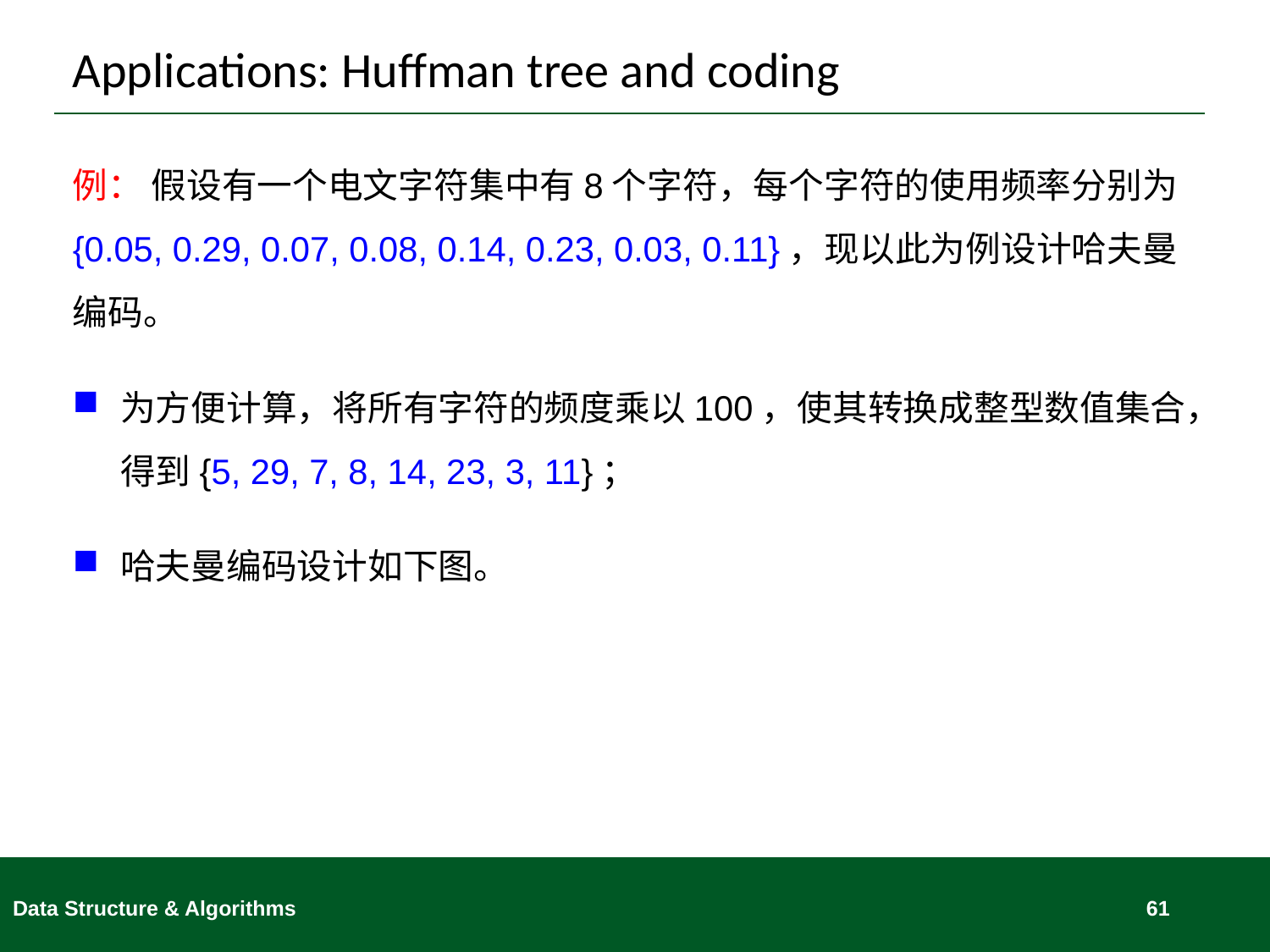

# Applications: Huffman tree and coding
例： 假设有一个电文字符集中有8个字符，每个字符的使用频率分别为{0.05, 0.29, 0.07, 0.08, 0.14, 0.23, 0.03, 0.11}，现以此为例设计哈夫曼编码。
为方便计算，将所有字符的频度乘以100，使其转换成整型数值集合，得到{5, 29, 7, 8, 14, 23, 3, 11}；
哈夫曼编码设计如下图。
Data Structure & Algorithms
61